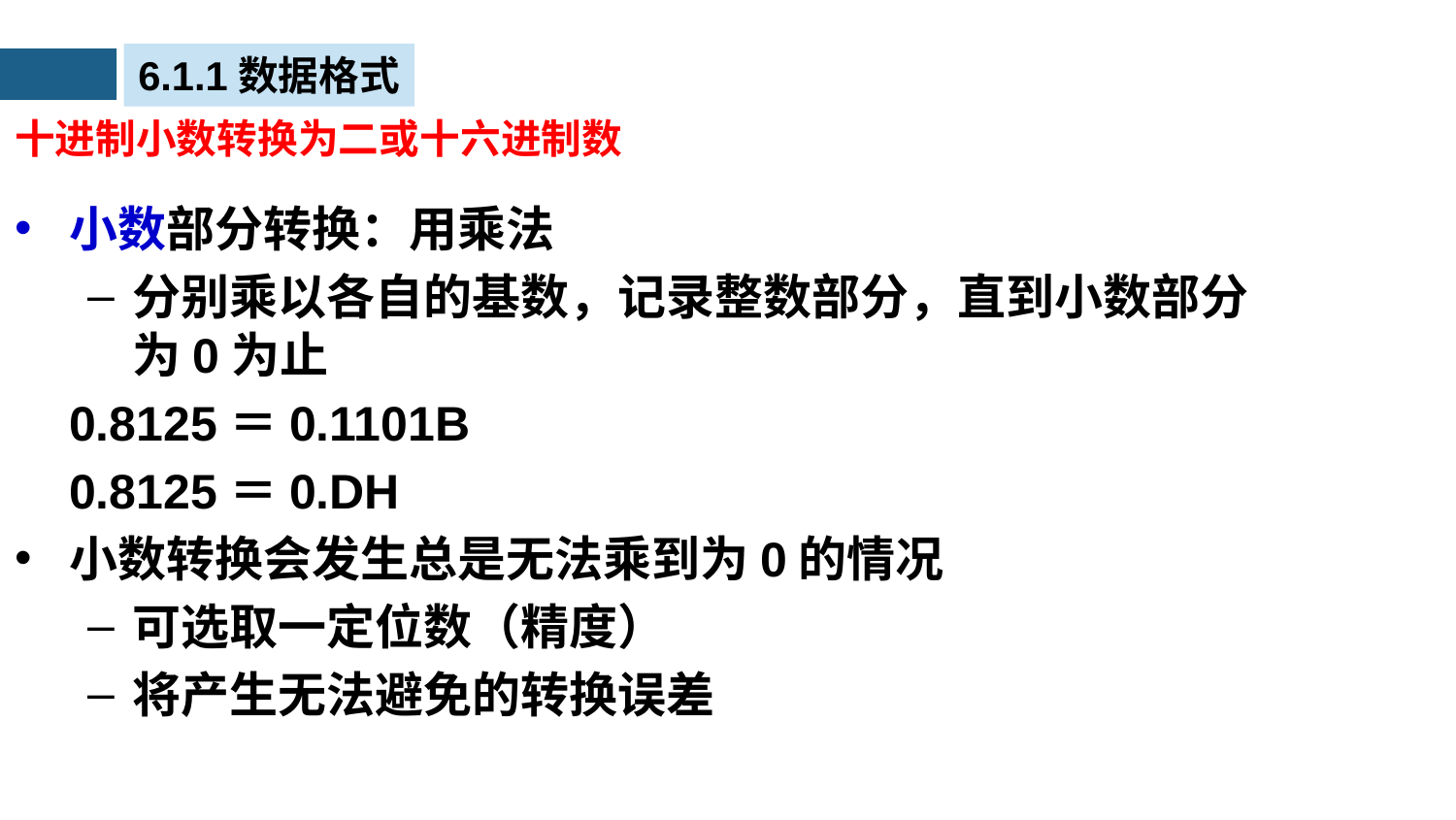

6.1.1数据格式
十进制小数转换为二或十六进制数
小数部分转换：用乘法
分别乘以各自的基数，记录整数部分，直到小数部分为0为止
	0.8125＝0.1101B
	0.8125＝0.DH
小数转换会发生总是无法乘到为0的情况
可选取一定位数（精度）
将产生无法避免的转换误差